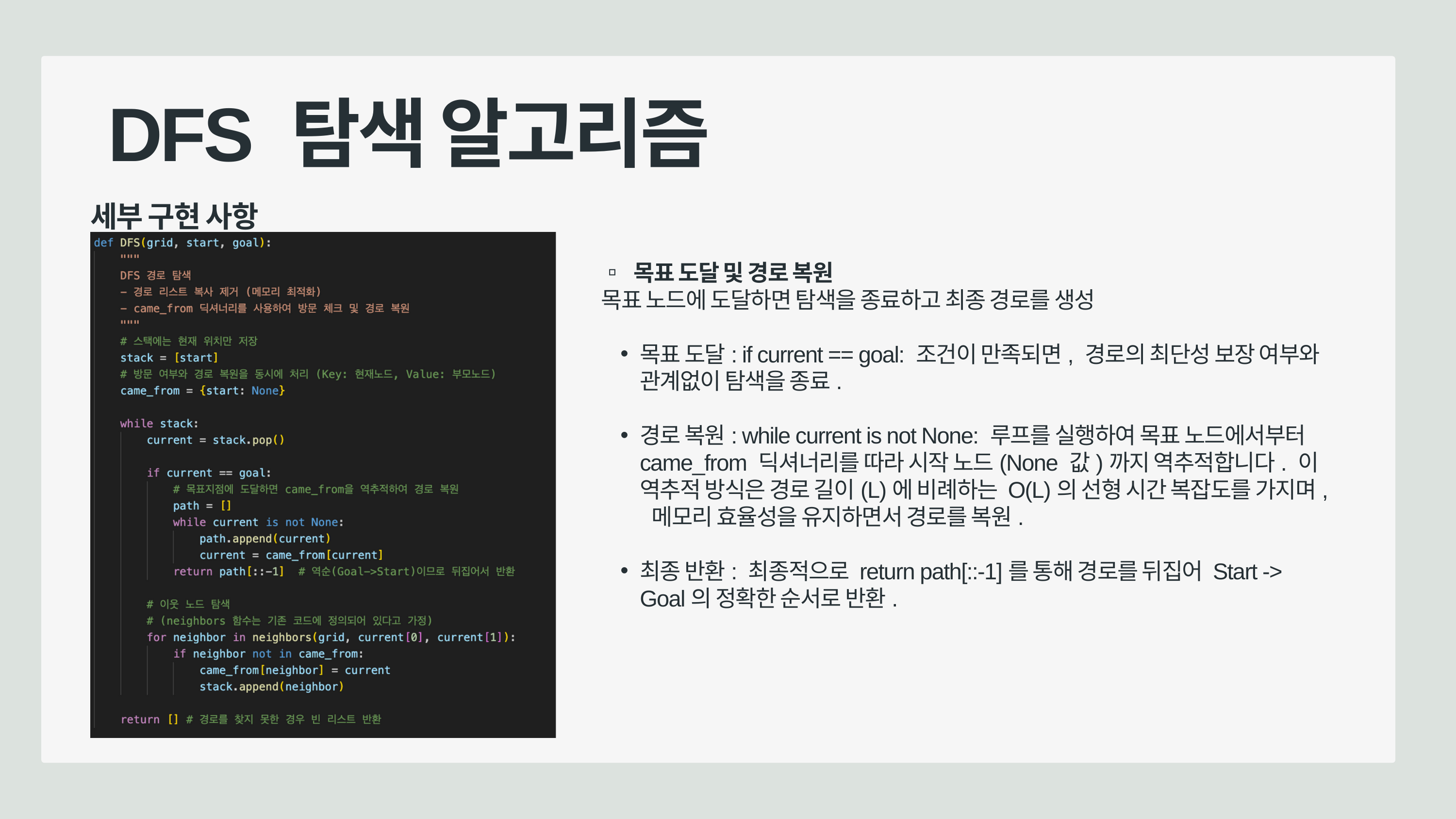

DFS 탐색 알고리즘
세부 구현 사항

▫ 목표 도달 및 경로 복원
목표 노드에 도달하면 탐색을 종료하고 최종 경로를 생성

목표 도달: if current == goal: 조건이 만족되면, 경로의 최단성 보장 여부와 관계없이 탐색을 종료.

경로 복원: while current is not None: 루프를 실행하여 목표 노드에서부터 came_from 딕셔너리를 따라 시작 노드(None 값)까지 역추적합니다. 이 역추적 방식은 경로 길이(L)에 비례하는 O(L)의 선형 시간 복잡도를 가지며, 메모리 효율성을 유지하면서 경로를 복원.

최종 반환: 최종적으로 return path[::-1]를 통해 경로를 뒤집어 Start -> Goal의 정확한 순서로 반환.